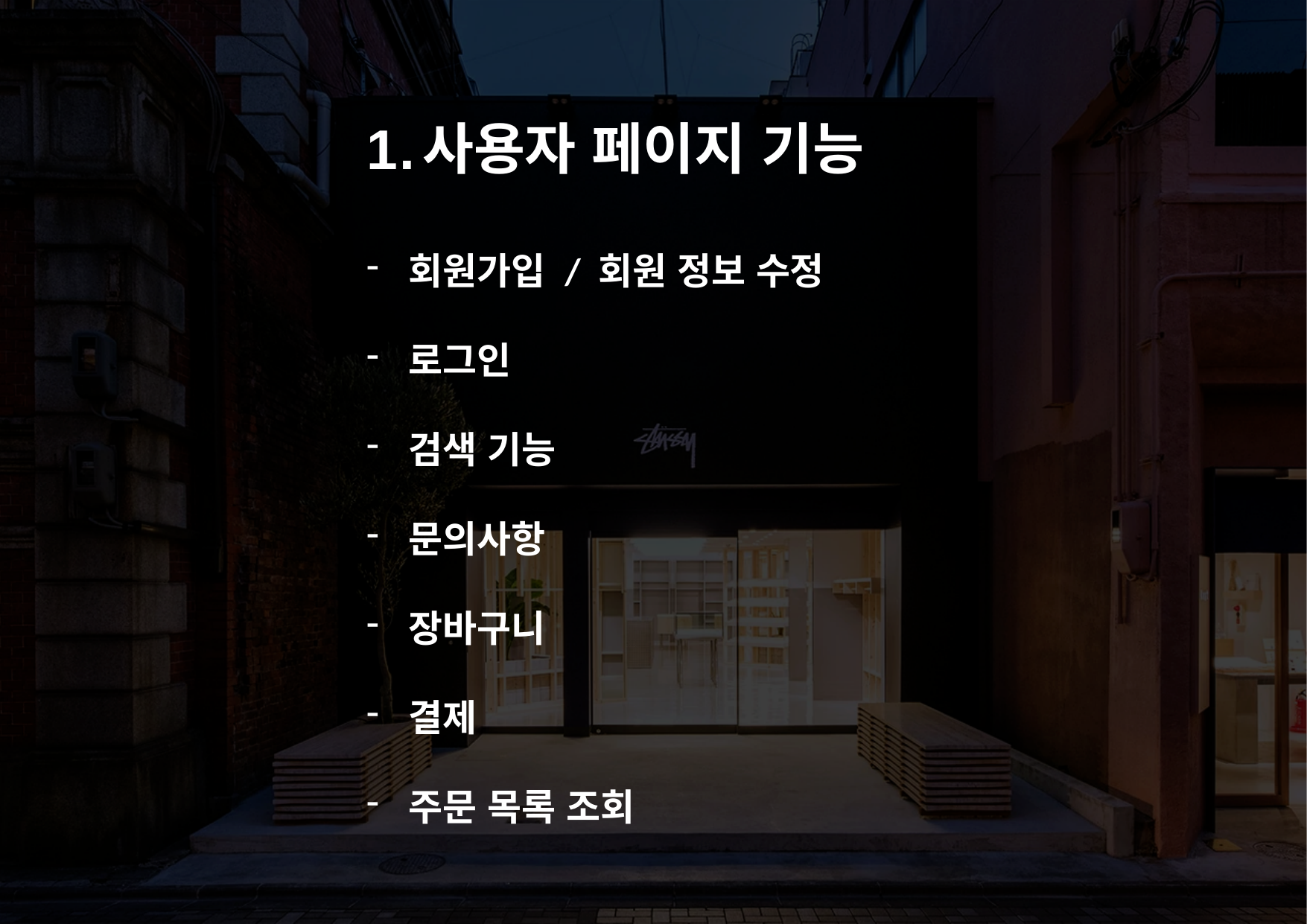

사용자 페이지 기능

회원가입 / 회원 정보 수정

로그인

검색 기능

문의사항

장바구니

결제

주문 목록 조회